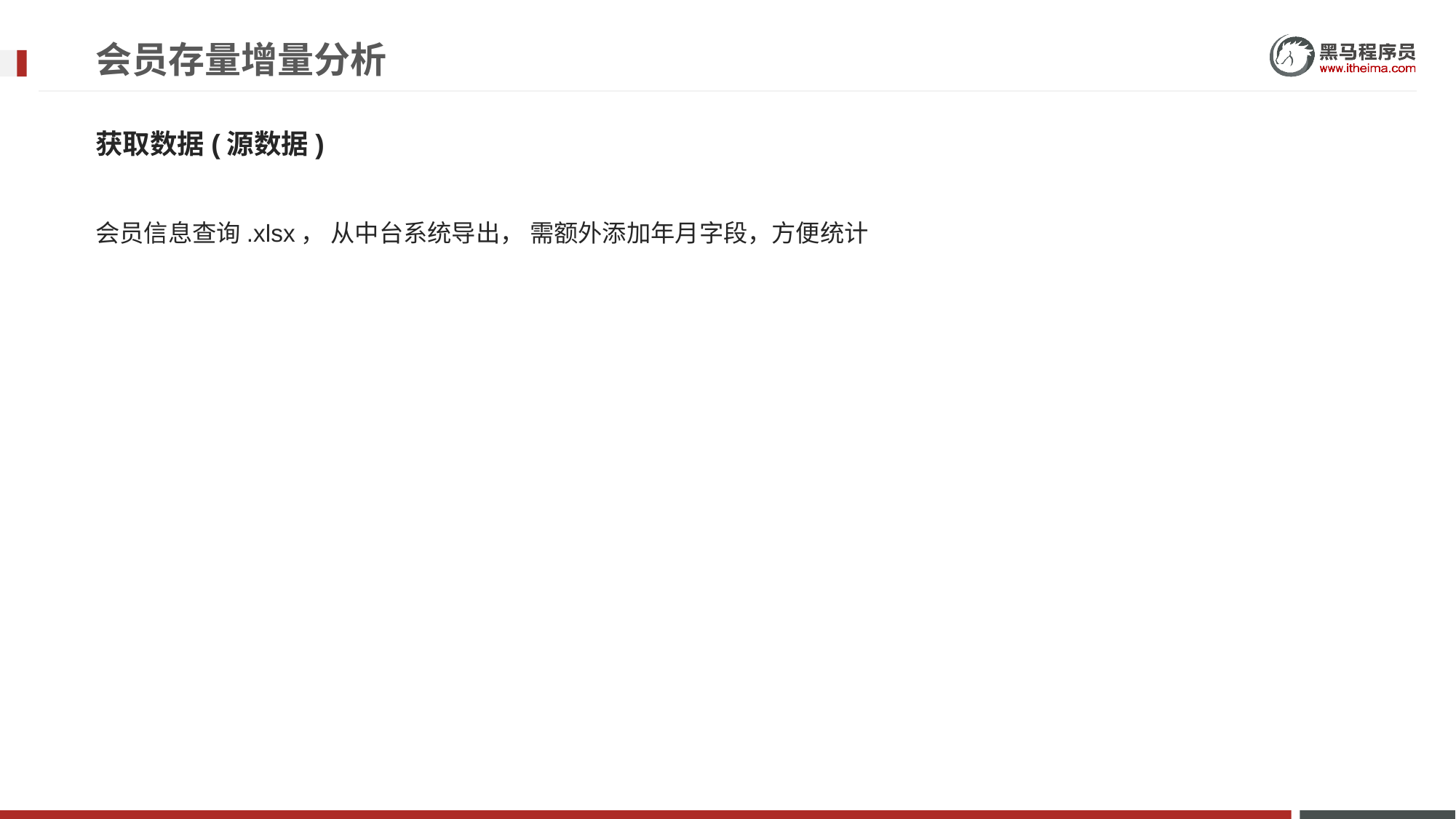

# 会员存量增量分析
获取数据(源数据)
会员信息查询.xlsx， 从中台系统导出， 需额外添加年月字段，方便统计